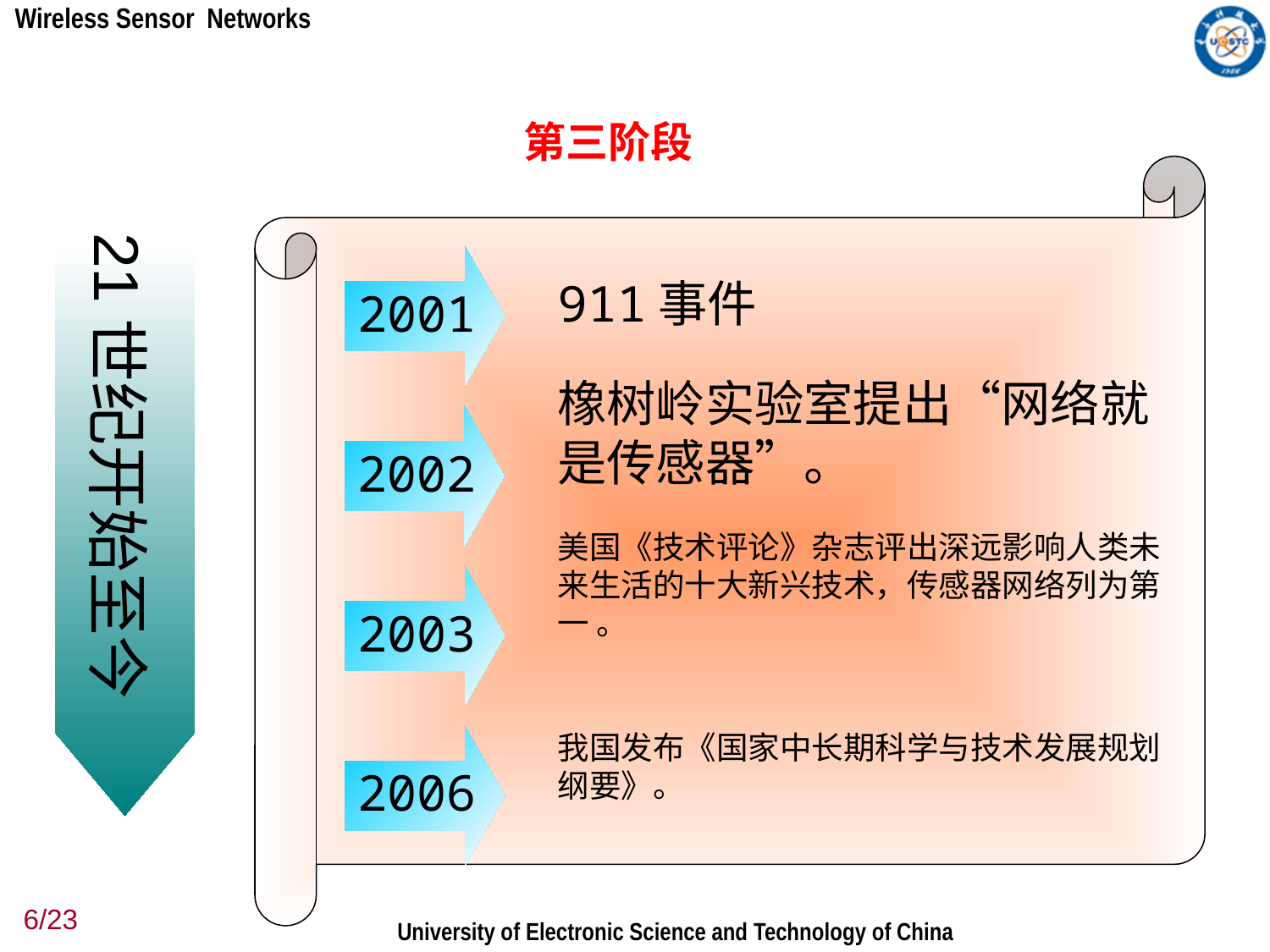

第三阶段

21世纪开始至今

911事件
2001
橡树岭实验室提出“网络就是传感器”。

2002

美国《技术评论》杂志评出深远影响人类未来生活的十大新兴技术，传感器网络列为第一 。

2003
我国发布《国家中长期科学与技术发展规划纲要》。

2006
6/23